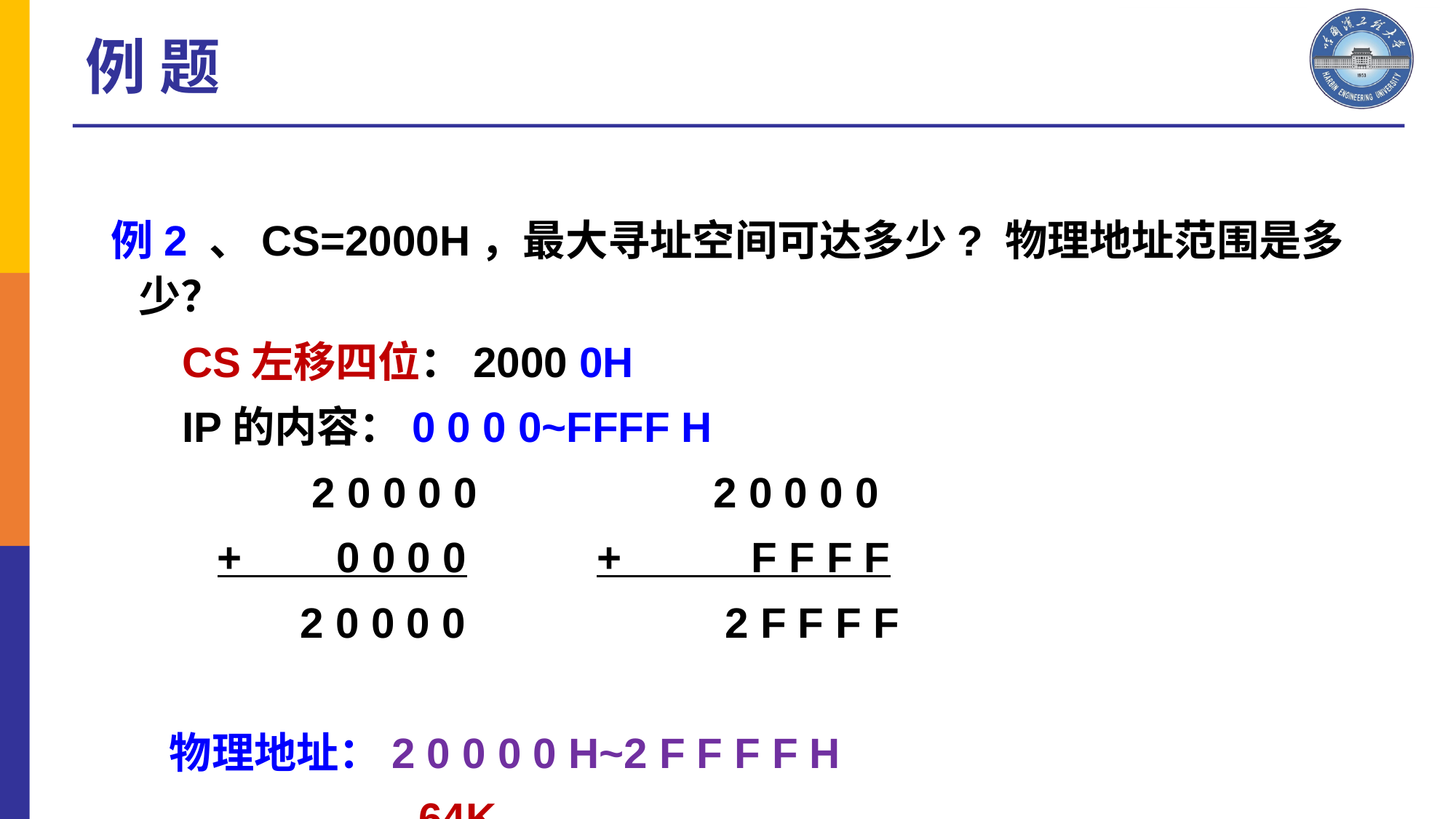

例 题
例2 、CS=2000H，最大寻址空间可达多少? 物理地址范围是多少？
      CS左移四位：2000 0H
      IP的内容：0 0 0 0~FFFF H
                 2 0 0 0 0                    2 0 0 0 0
         +        0 0 0 0           +           F F F F
                2 0 0 0 0                      2 F F F F

     物理地址：2 0 0 0 0 H~2 F F F F H
                          64K